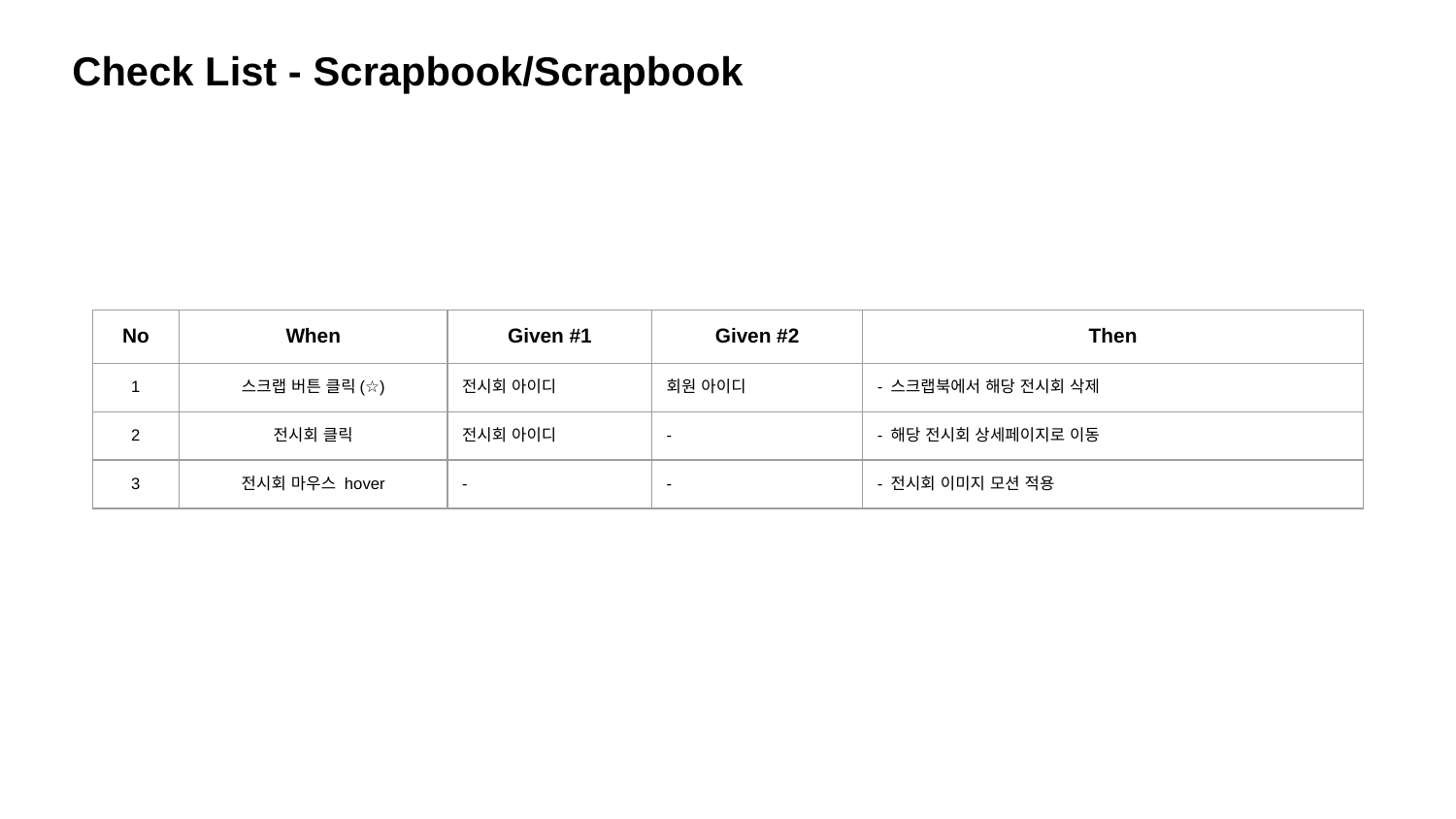

Check List - Scrapbook/Scrapbook
| No | When | Given #1 | Given #2 | Then |
| --- | --- | --- | --- | --- |
| 1 | 스크랩 버튼 클릭(☆) | 전시회 아이디 | 회원 아이디 | - 스크랩북에서 해당 전시회 삭제 |
| 2 | 전시회 클릭 | 전시회 아이디 | - | - 해당 전시회 상세페이지로 이동 |
| 3 | 전시회 마우스 hover | - | - | - 전시회 이미지 모션 적용 |